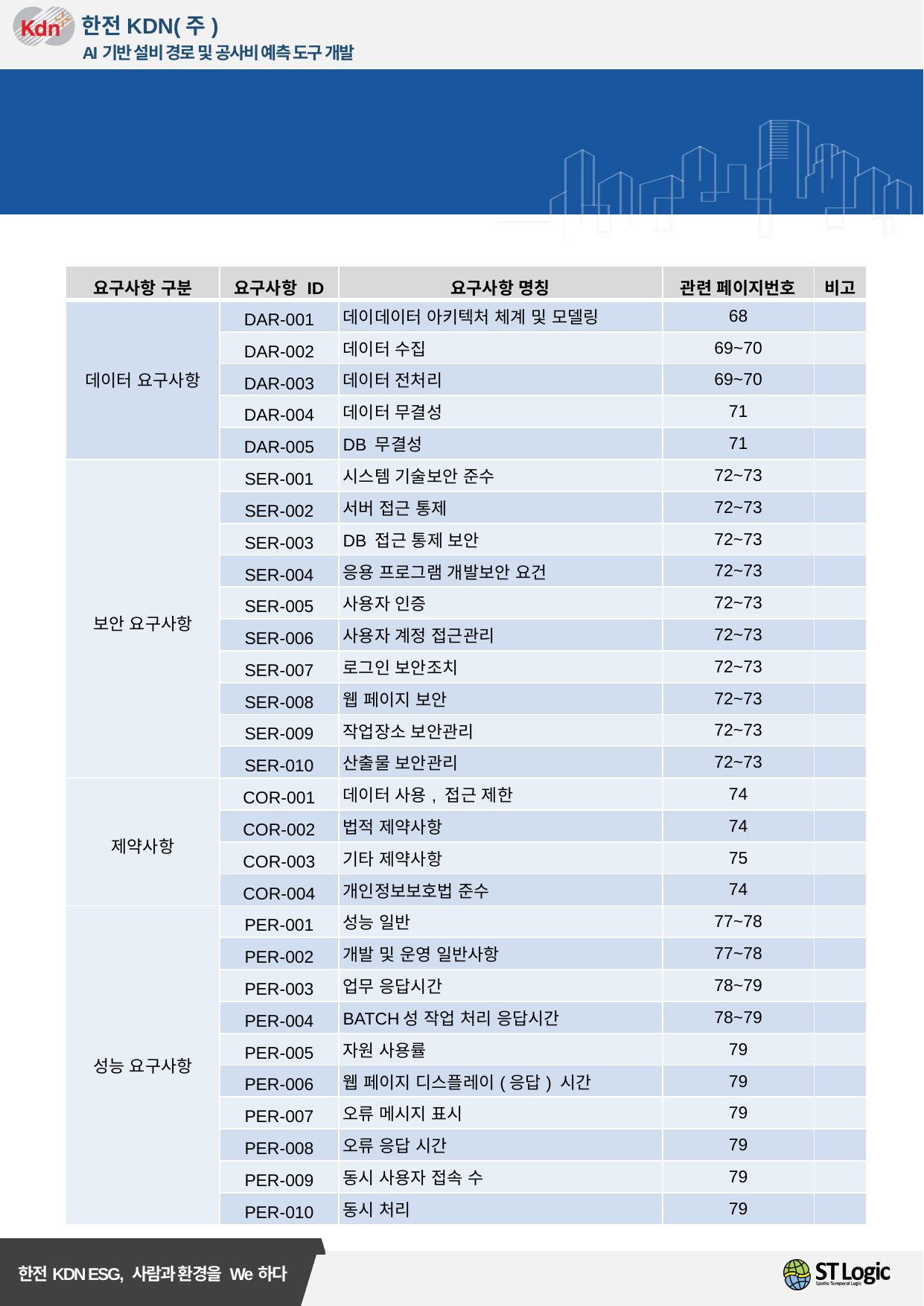

요구사항 조견표
| 요구사항 구분 | 요구사항 ID | 요구사항 명칭 | 관련 페이지번호 | 비고 |
| --- | --- | --- | --- | --- |
| 데이터 요구사항 | DAR-001 | 데이데이터 아키텍처 체계 및 모델링 | 68 |  |
|  | DAR-002 | 데이터 수집 | 69~70 |  |
|  | DAR-003 | 데이터 전처리 | 69~70 |  |
|  | DAR-004 | 데이터 무결성 | 71 |  |
|  | DAR-005 | DB 무결성 | 71 |  |
| 보안 요구사항 | SER-001 | 시스템 기술보안 준수 | 72~73 |  |
|  | SER-002 | 서버 접근 통제 | 72~73 |  |
|  | SER-003 | DB 접근 통제 보안 | 72~73 |  |
|  | SER-004 | 응용 프로그램 개발보안 요건 | 72~73 |  |
|  | SER-005 | 사용자 인증 | 72~73 |  |
|  | SER-006 | 사용자 계정 접근관리 | 72~73 |  |
|  | SER-007 | 로그인 보안조치 | 72~73 |  |
|  | SER-008 | 웹 페이지 보안 | 72~73 |  |
|  | SER-009 | 작업장소 보안관리 | 72~73 |  |
|  | SER-010 | 산출물 보안관리 | 72~73 |  |
| 제약사항 | COR-001 | 데이터 사용, 접근 제한 | 74 |  |
|  | COR-002 | 법적 제약사항 | 74 |  |
|  | COR-003 | 기타 제약사항 | 75 |  |
|  | COR-004 | 개인정보보호법 준수 | 74 |  |
| 성능 요구사항 | PER-001 | 성능 일반 | 77~78 |  |
|  | PER-002 | 개발 및 운영 일반사항 | 77~78 |  |
|  | PER-003 | 업무 응답시간 | 78~79 |  |
|  | PER-004 | BATCH성 작업 처리 응답시간 | 78~79 |  |
|  | PER-005 | 자원 사용률 | 79 |  |
|  | PER-006 | 웹 페이지 디스플레이(응답) 시간 | 79 |  |
|  | PER-007 | 오류 메시지 표시 | 79 |  |
|  | PER-008 | 오류 응답 시간 | 79 |  |
|  | PER-009 | 동시 사용자 접속 수 | 79 |  |
|  | PER-010 | 동시 처리 | 79 |  |